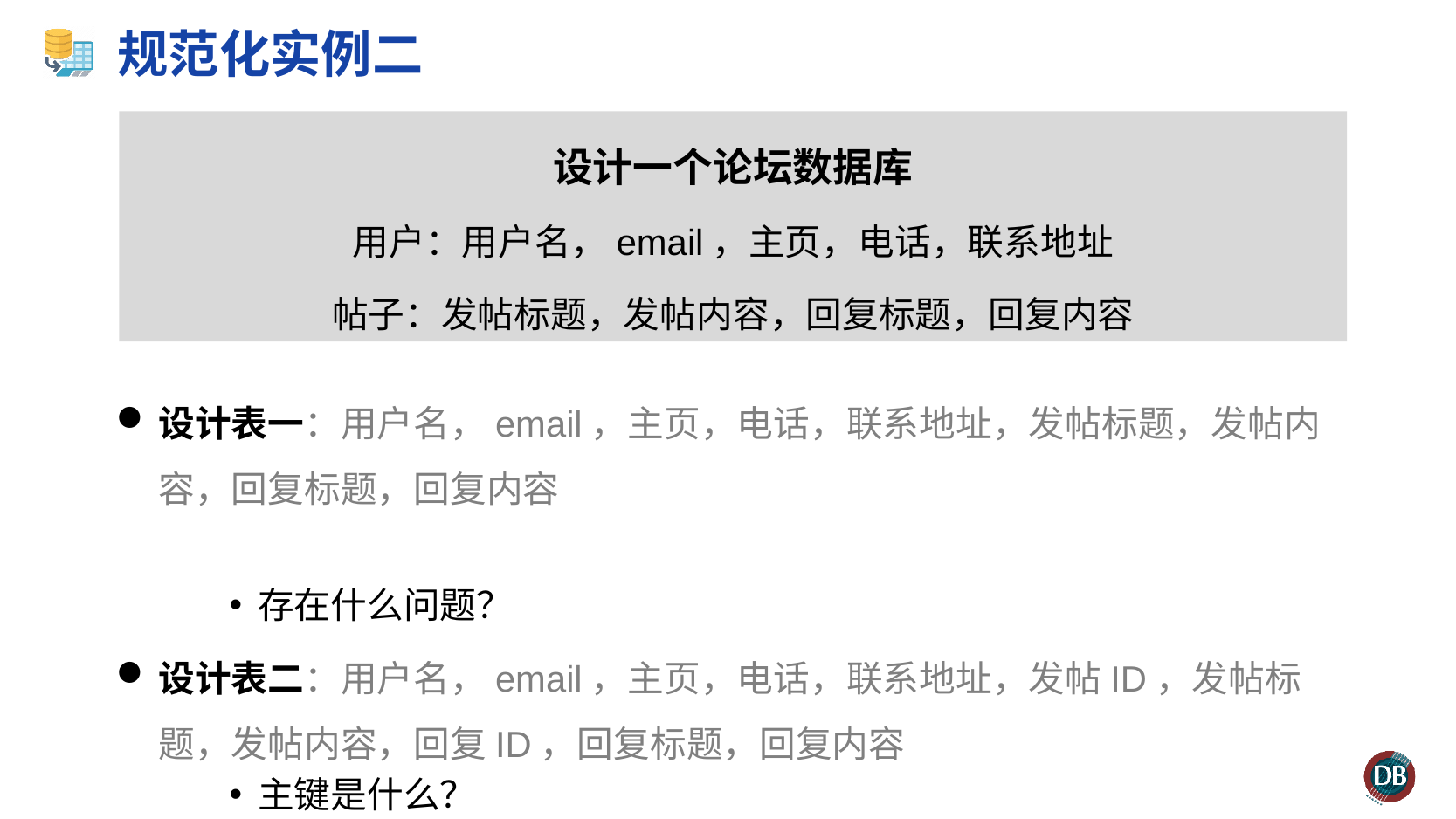

# 规范化实例二
设计一个论坛数据库
用户：用户名，email，主页，电话，联系地址
帖子：发帖标题，发帖内容，回复标题，回复内容
设计表一：用户名，email，主页，电话，联系地址，发帖标题，发帖内容，回复标题，回复内容
存在什么问题？
设计表二：用户名，email，主页，电话，联系地址，发帖ID，发帖标题，发帖内容，回复ID，回复标题，回复内容
主键是什么？